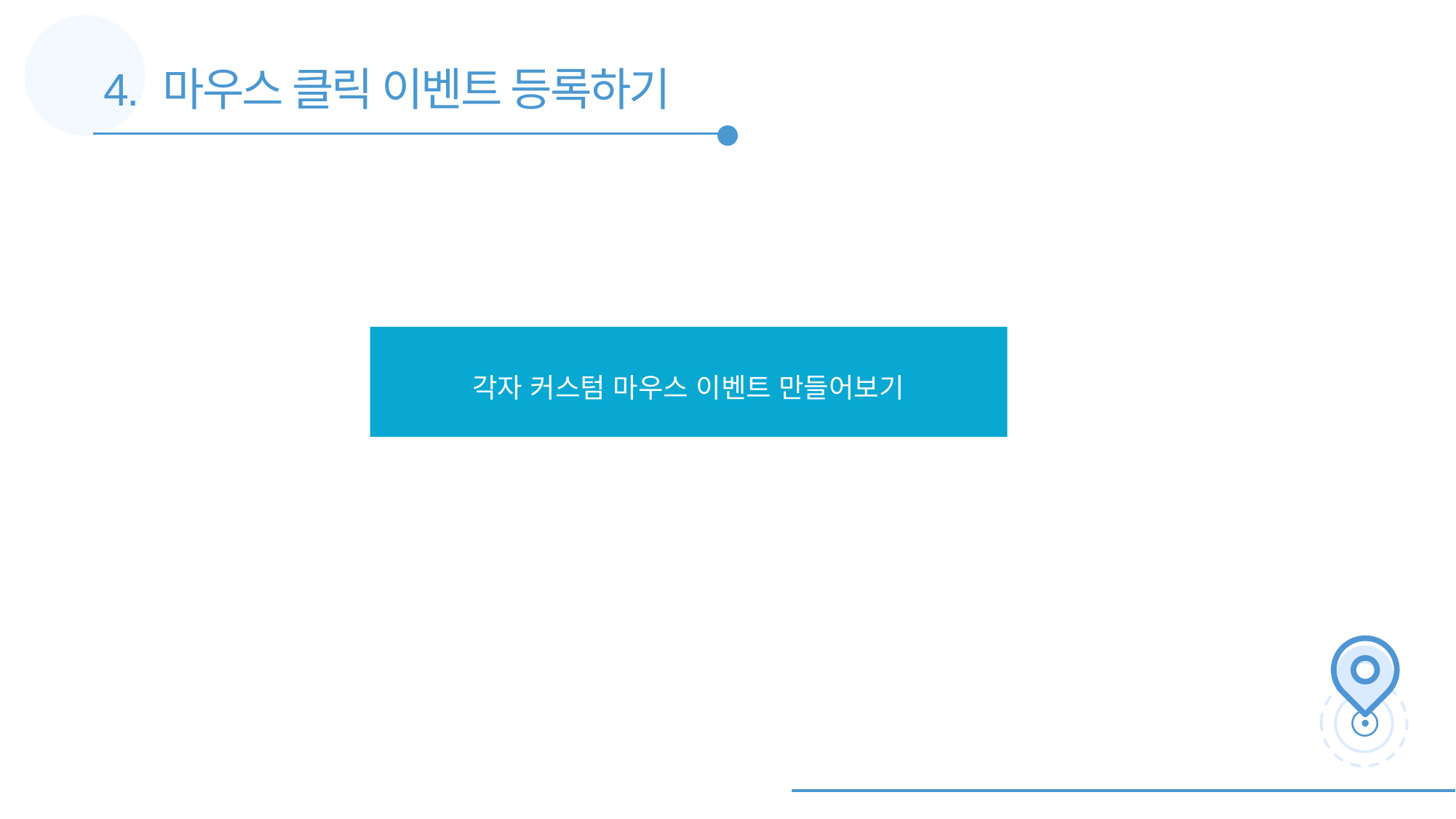

4. 마우스 클릭 이벤트 등록하기

각자 커스텀 마우스 이벤트 만들어보기